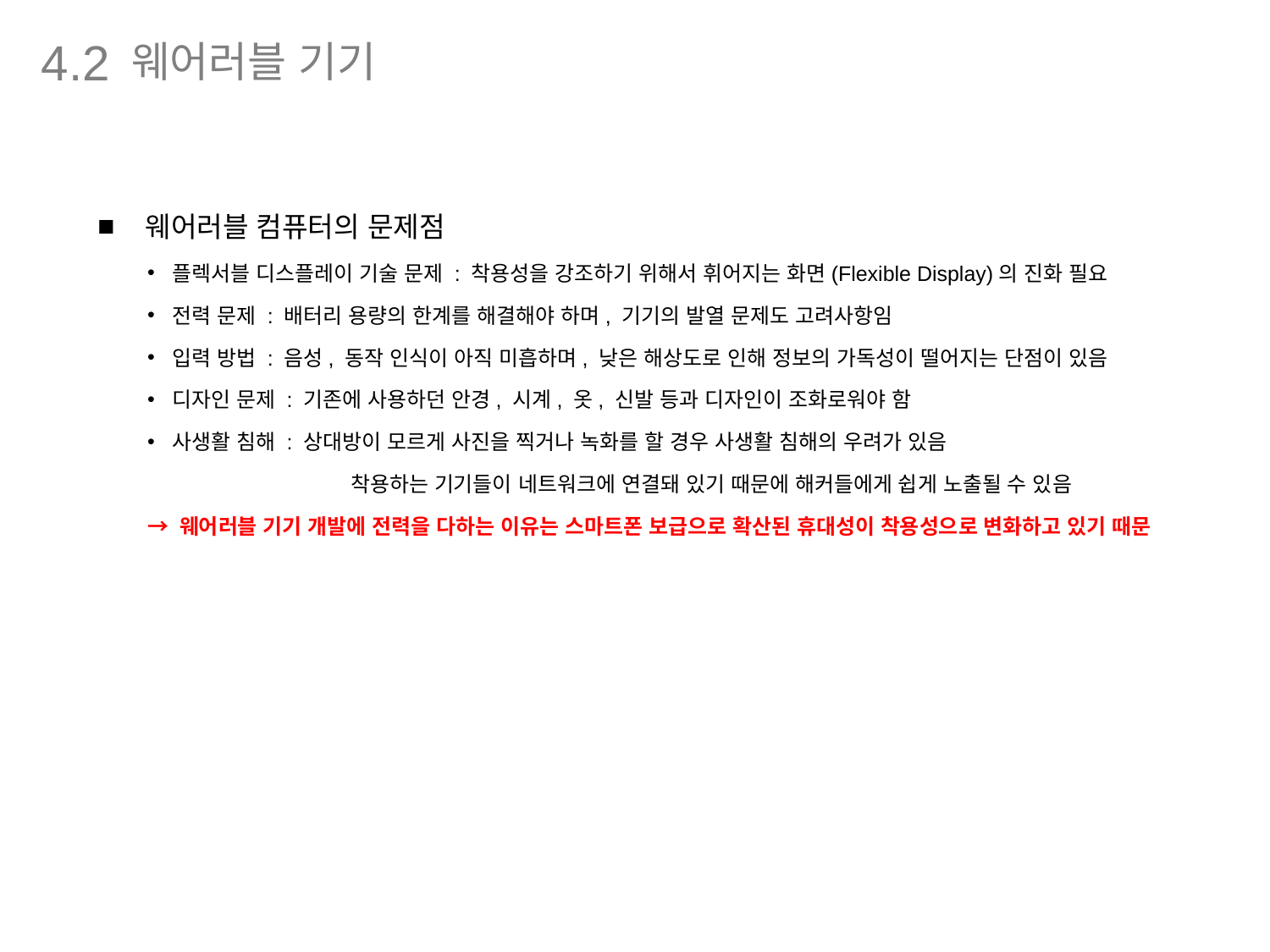

웨어러블 기기
4.2
웨어러블 컴퓨터의 문제점
플렉서블 디스플레이 기술 문제 : 착용성을 강조하기 위해서 휘어지는 화면(Flexible Display)의 진화 필요
전력 문제 : 배터리 용량의 한계를 해결해야 하며, 기기의 발열 문제도 고려사항임
입력 방법 : 음성, 동작 인식이 아직 미흡하며, 낮은 해상도로 인해 정보의 가독성이 떨어지는 단점이 있음
디자인 문제 : 기존에 사용하던 안경, 시계, 옷, 신발 등과 디자인이 조화로워야 함
사생활 침해 : 상대방이 모르게 사진을 찍거나 녹화를 할 경우 사생활 침해의 우려가 있음
 	            착용하는 기기들이 네트워크에 연결돼 있기 때문에 해커들에게 쉽게 노출될 수 있음
→ 웨어러블 기기 개발에 전력을 다하는 이유는 스마트폰 보급으로 확산된 휴대성이 착용성으로 변화하고 있기 때문